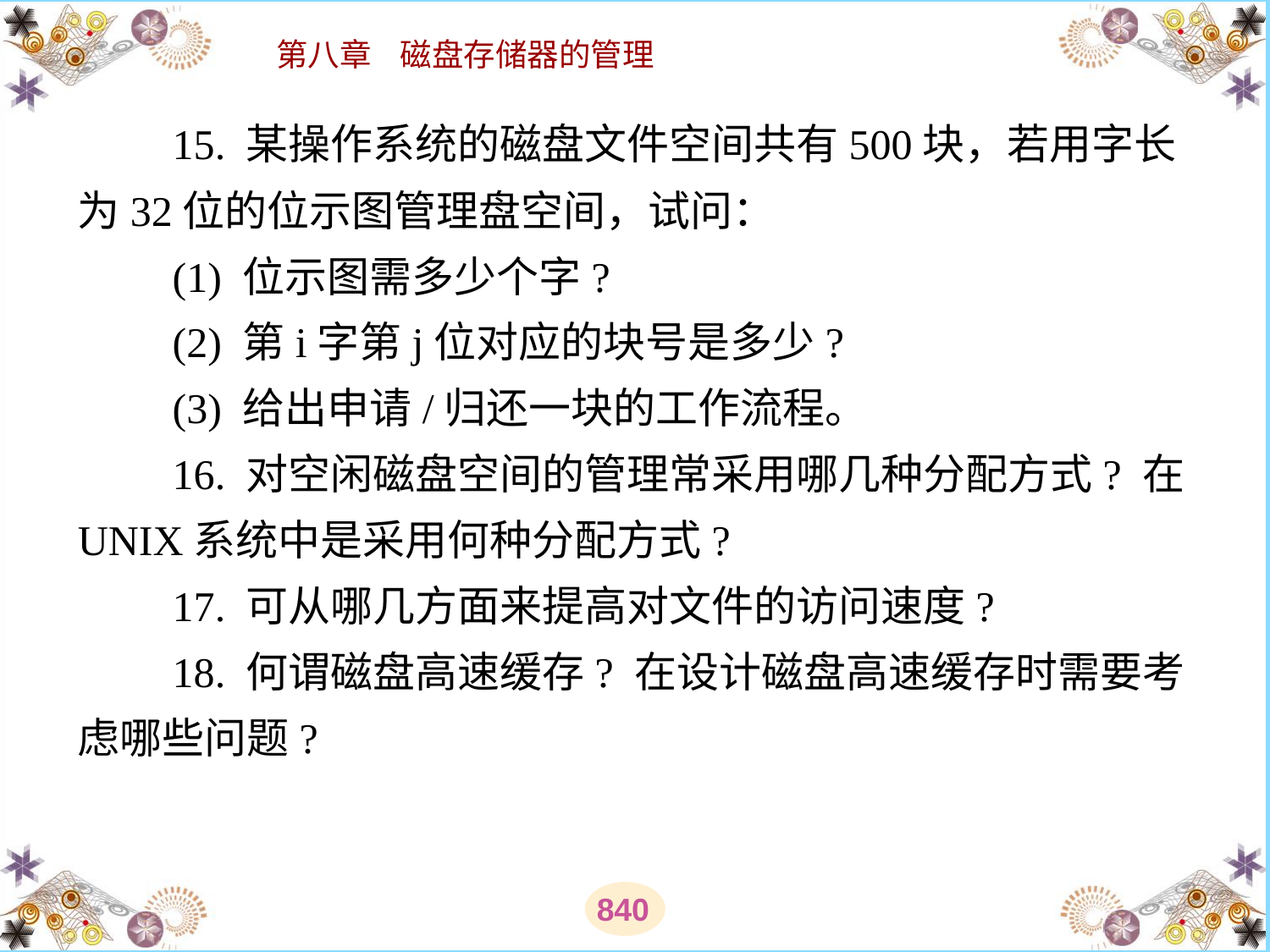

# 15. 某操作系统的磁盘文件空间共有500块，若用字长为32位的位示图管理盘空间，试问： 　　(1) 位示图需多少个字? 　　(2) 第i字第j位对应的块号是多少? 　　(3) 给出申请/归还一块的工作流程。 　　16. 对空闲磁盘空间的管理常采用哪几种分配方式? 在UNIX系统中是采用何种分配方式? 　　17. 可从哪几方面来提高对文件的访问速度? 　　18. 何谓磁盘高速缓存? 在设计磁盘高速缓存时需要考虑哪些问题?